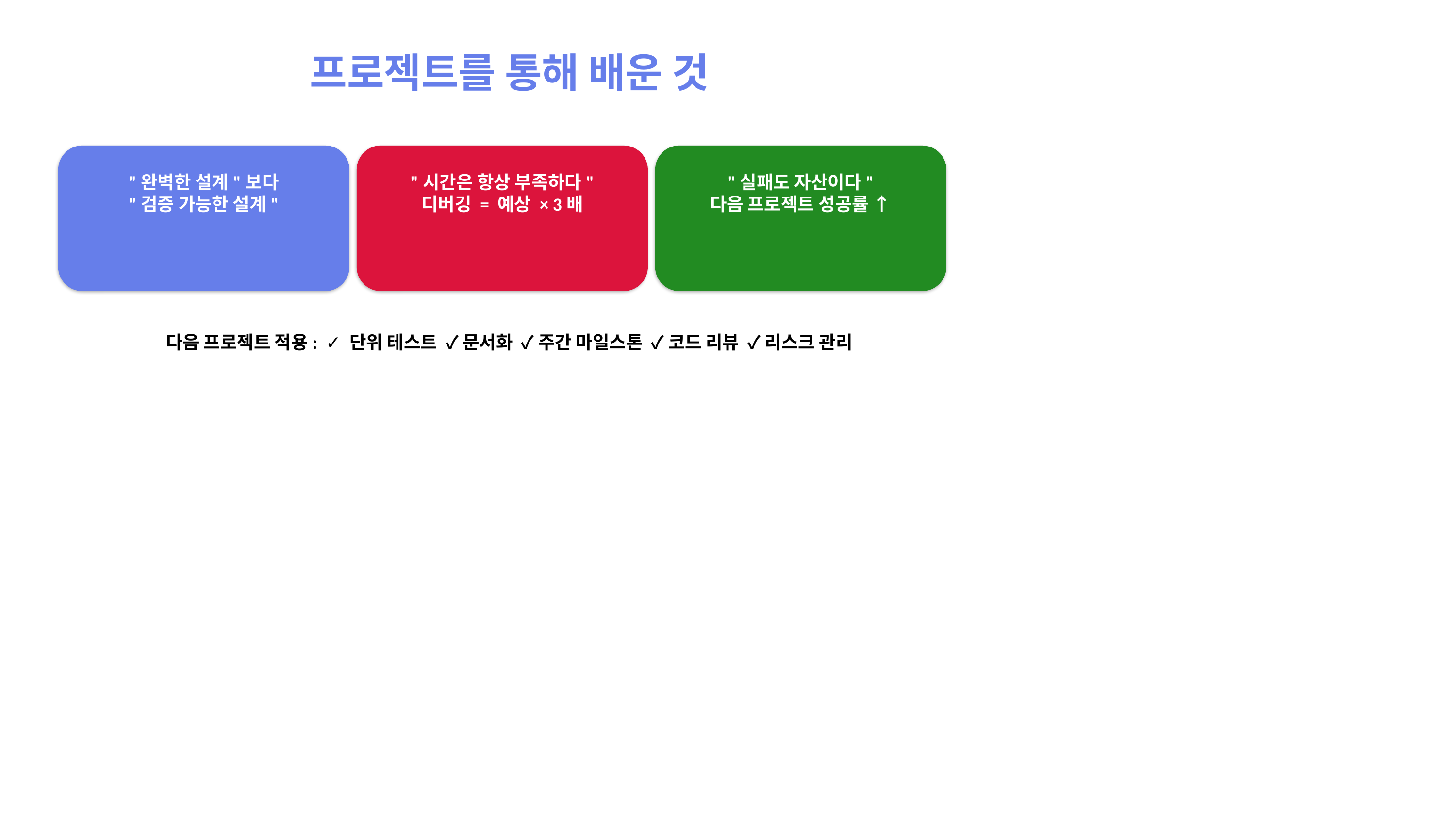

프로젝트를 통해 배운 것

"완벽한 설계"보다
"검증 가능한 설계"
"시간은 항상 부족하다"
디버깅 = 예상 × 3배
"실패도 자산이다"
다음 프로젝트 성공률 ↑
다음 프로젝트 적용:  ✓ 단위 테스트  ✓ 문서화  ✓ 주간 마일스톤  ✓ 코드 리뷰  ✓ 리스크 관리